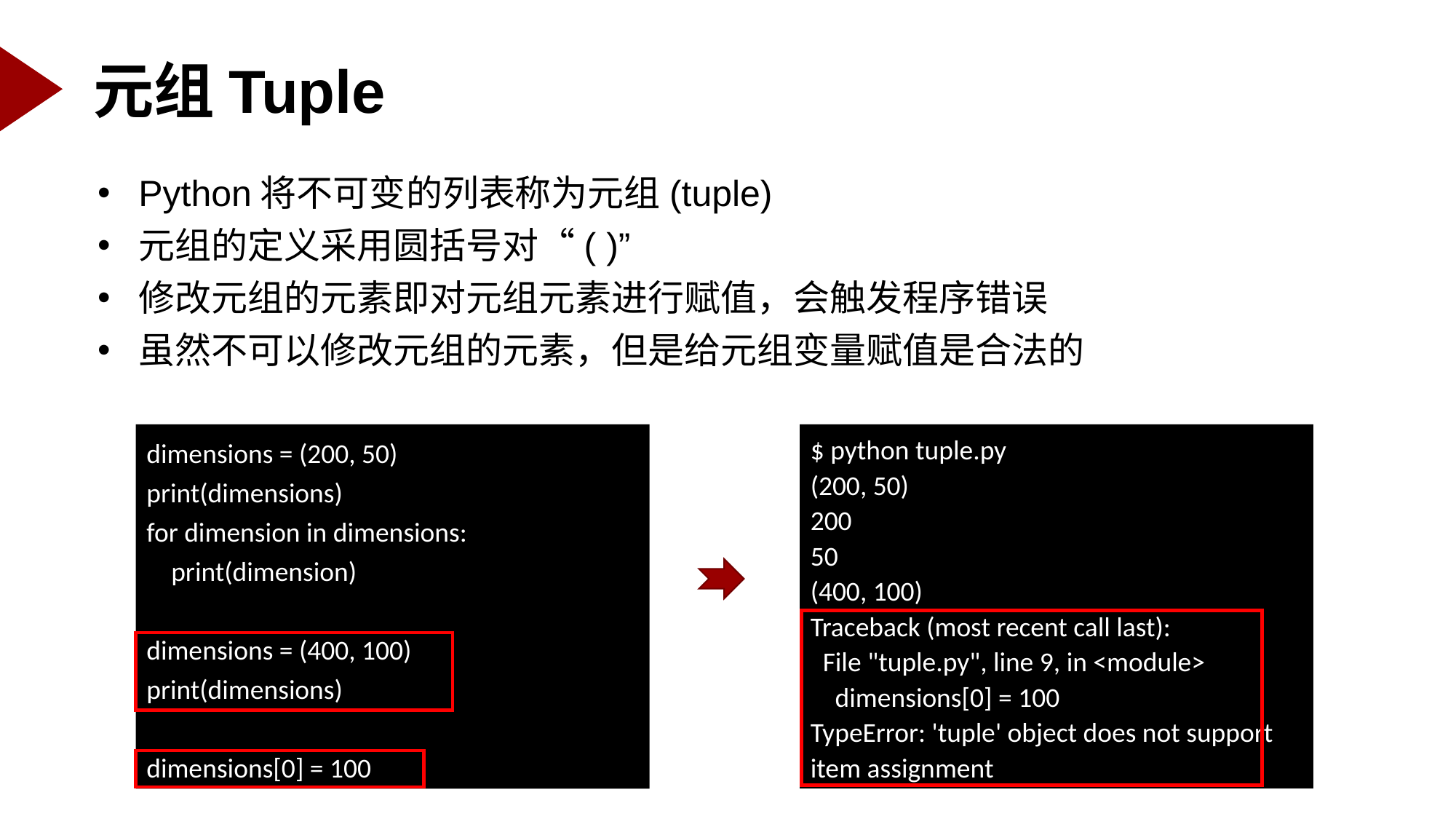

元组Tuple

Python将不可变的列表称为元组(tuple)
元组的定义采用圆括号对“( )”
修改元组的元素即对元组元素进行赋值，会触发程序错误
虽然不可以修改元组的元素，但是给元组变量赋值是合法的
dimensions = (200, 50)
print(dimensions)
for dimension in dimensions:
    print(dimension)

dimensions = (400, 100)
print(dimensions)

dimensions[0] = 100
$ python tuple.py
(200, 50)
200
50
(400, 100)
Traceback (most recent call last):
  File "tuple.py", line 9, in <module>
    dimensions[0] = 100
TypeError: 'tuple' object does not support item assignment